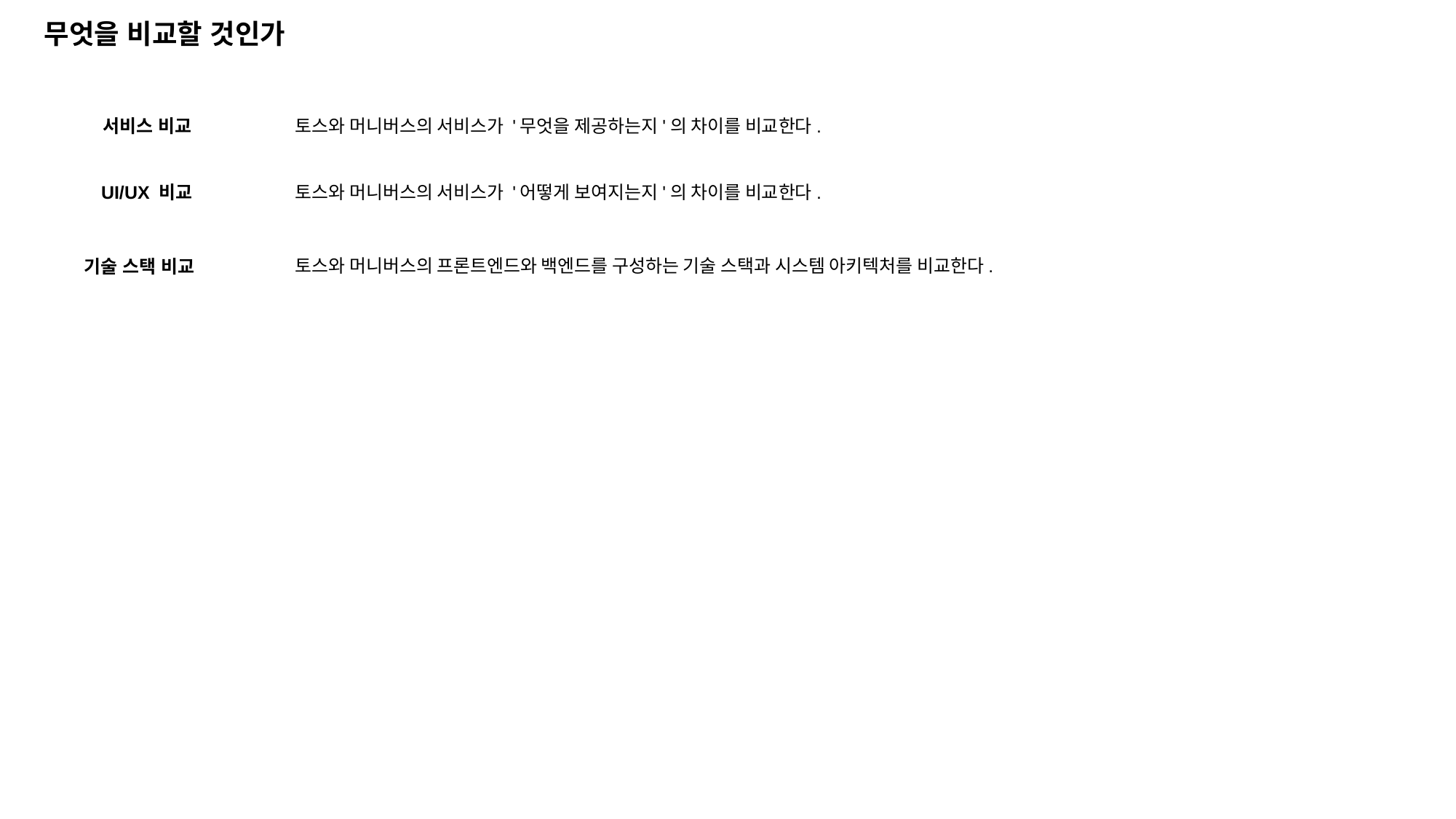

무엇을 비교할 것인가
토스와 머니버스의 서비스가 '무엇을 제공하는지'의 차이를 비교한다.
 서비스 비교
토스와 머니버스의 서비스가 '어떻게 보여지는지'의 차이를 비교한다.
UI/UX 비교
토스와 머니버스의 프론트엔드와 백엔드를 구성하는 기술 스택과 시스템 아키텍처를 비교한다.
기술 스택 비교